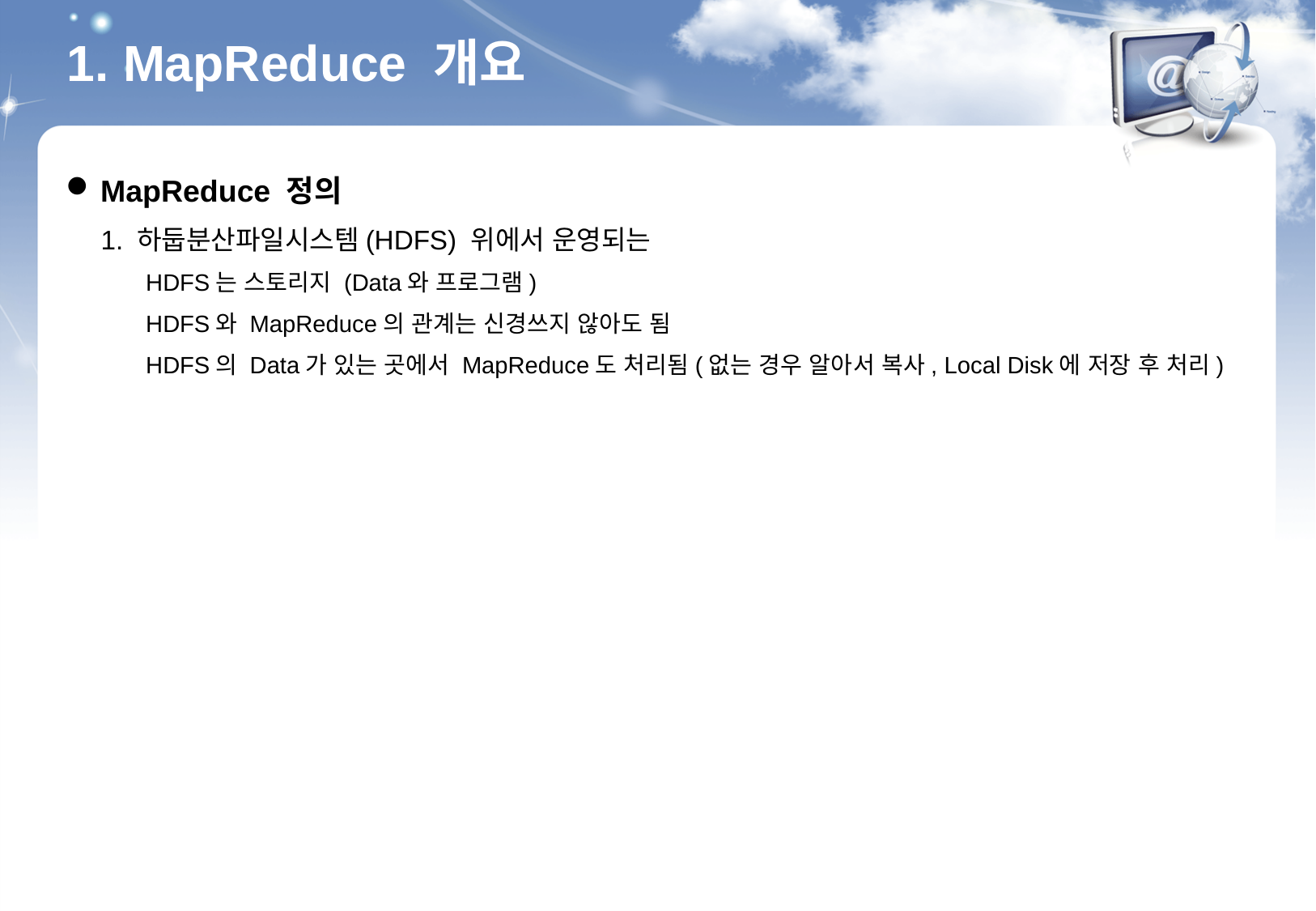

1. MapReduce 개요
MapReduce 정의
1. 하둡분산파일시스템(HDFS) 위에서 운영되는
HDFS는 스토리지 (Data와 프로그램)
HDFS와 MapReduce의 관계는 신경쓰지 않아도 됨
HDFS의 Data가 있는 곳에서 MapReduce도 처리됨(없는 경우 알아서 복사, Local Disk에 저장 후 처리)